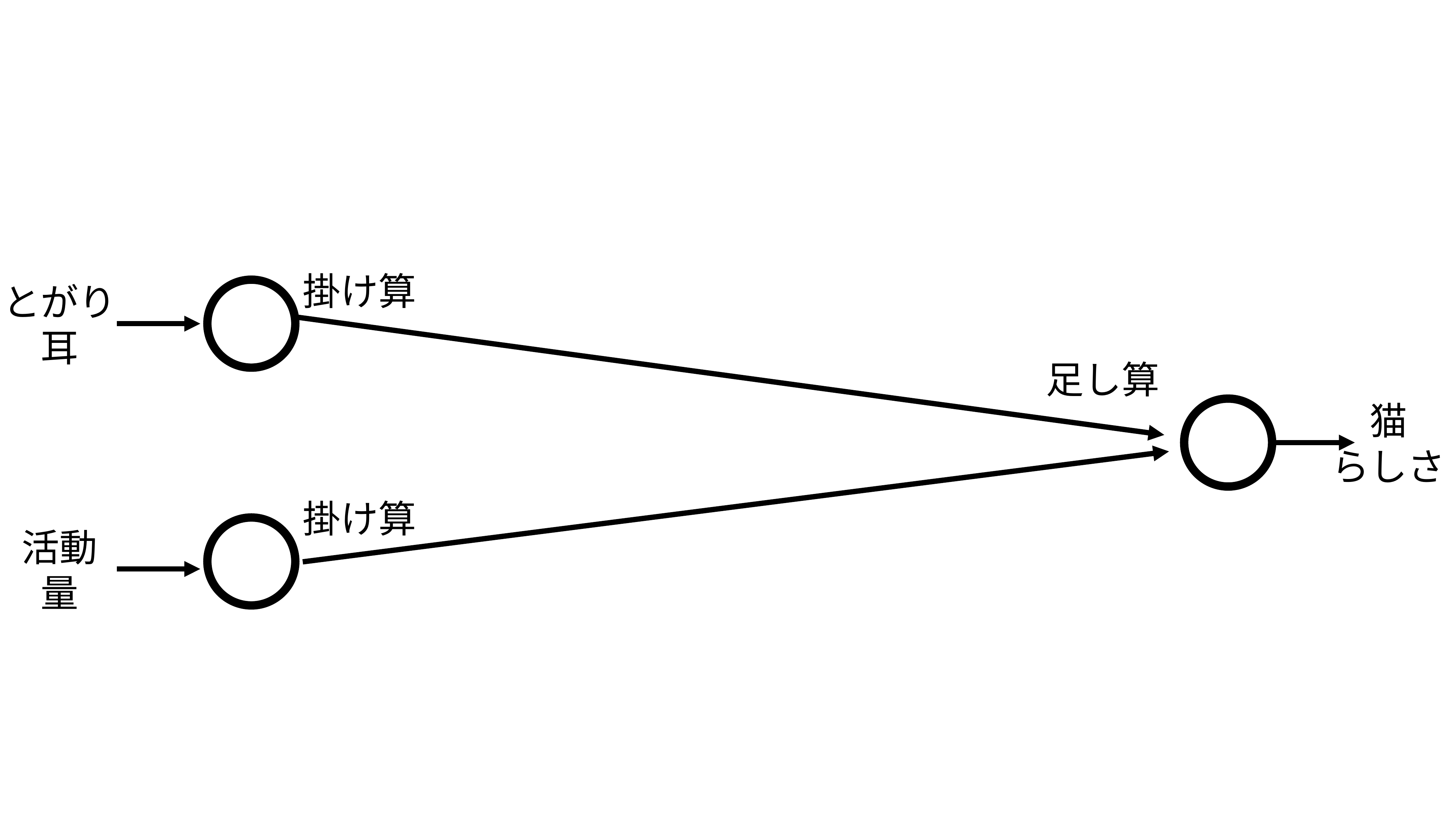

掛け算
とがり
耳

足し算
猫
らしさ

掛け算
活動
量